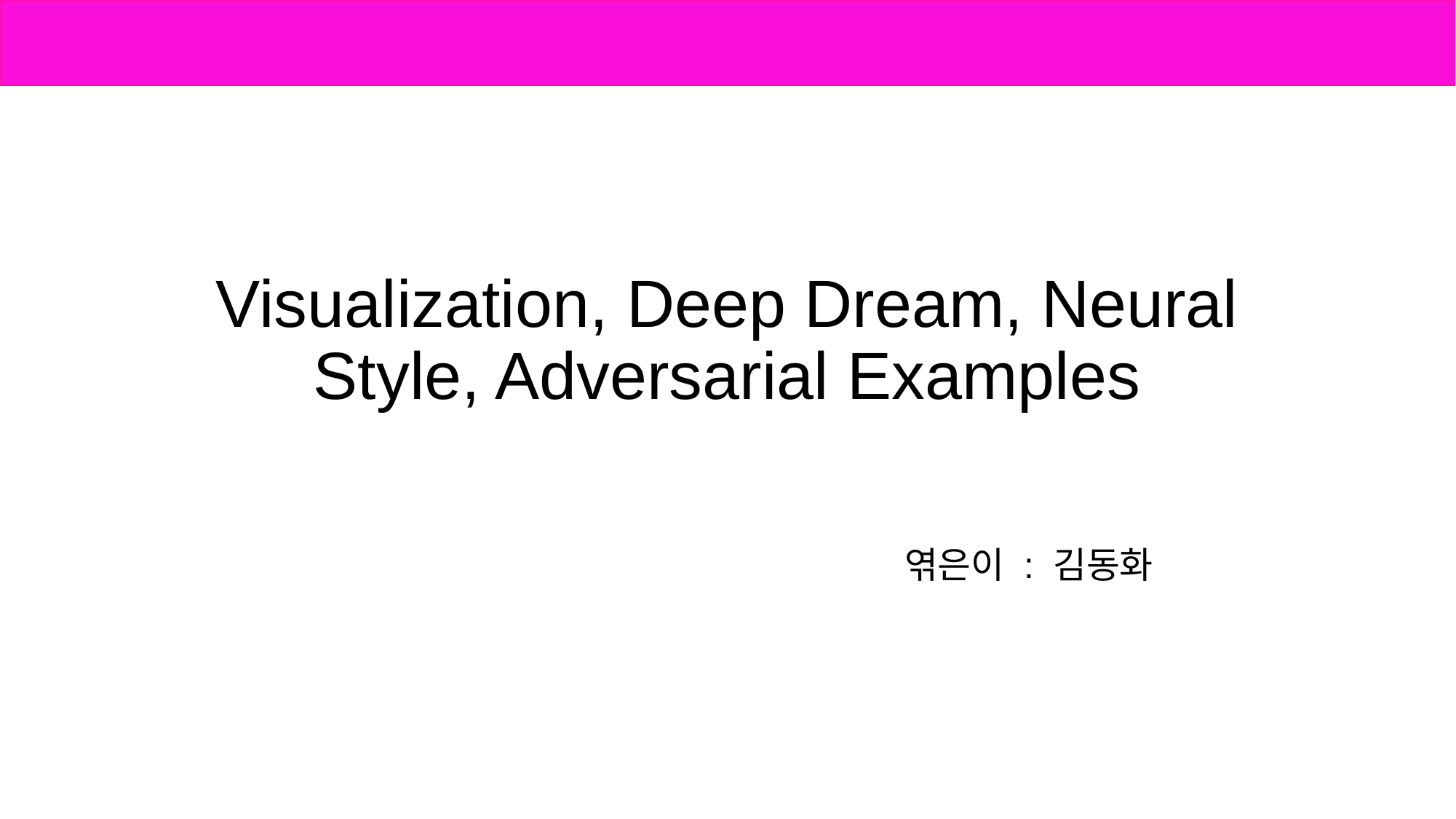

# Visualization, Deep Dream, Neural Style, Adversarial Examples
엮은이 : 김동화